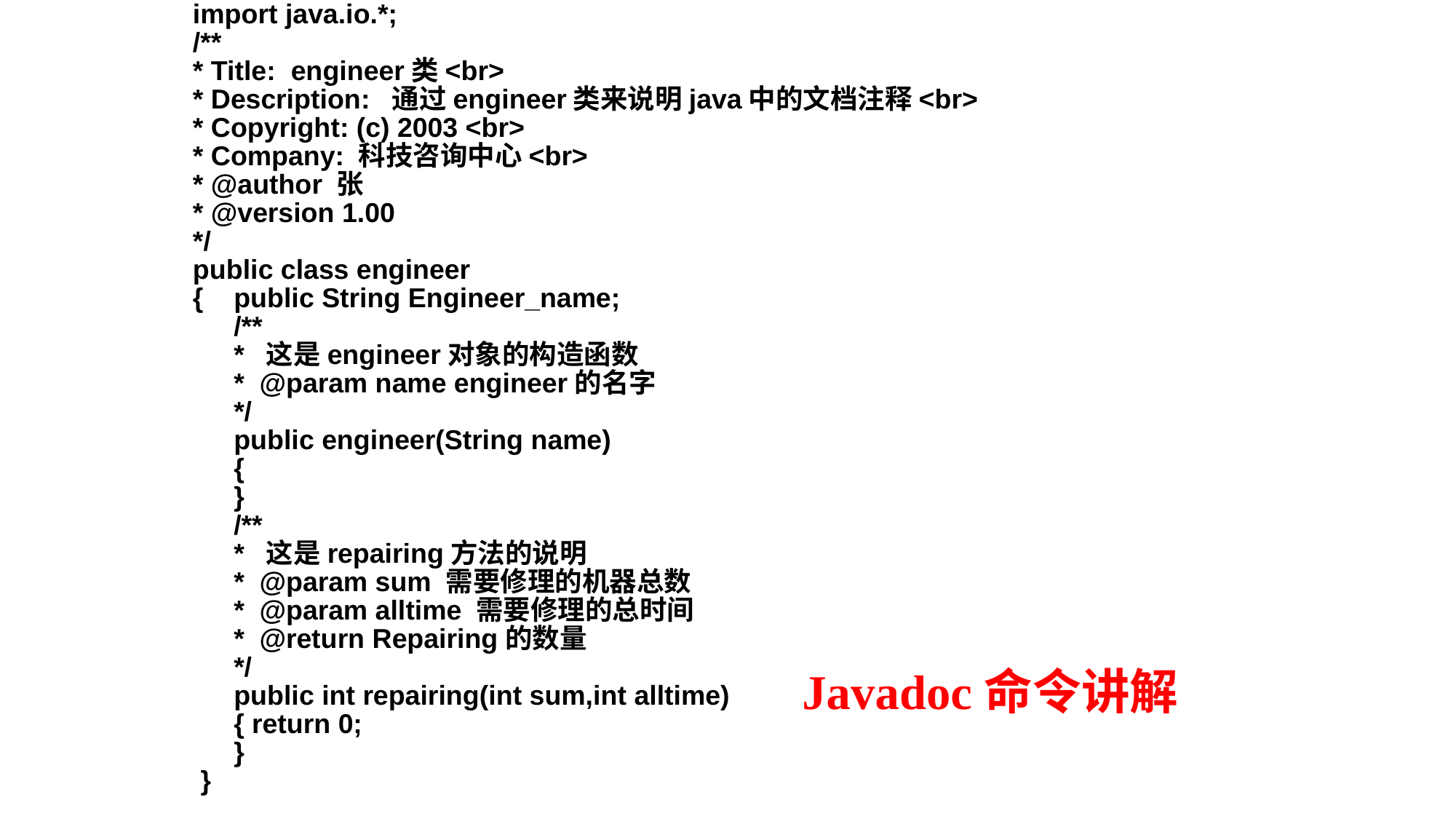

import java.io.*;
/**
* Title:  engineer类<br>
* Description:  通过engineer类来说明java中的文档注释<br>
* Copyright: (c) 2003 <br>
* Company: 科技咨询中心<br>
* @author 张
* @version 1.00
*/
public class engineer
{	public String Engineer_name;
	/**
	*  这是engineer对象的构造函数
	*  @param name engineer的名字
	*/
	public engineer(String name)
	{
	}
	/**
	*  这是repairing方法的说明
	*  @param sum 需要修理的机器总数
	*  @param alltime 需要修理的总时间
	*  @return Repairing的数量
	*/
	public int repairing(int sum,int alltime)
	{ return 0;
	}
 }

Javadoc命令讲解